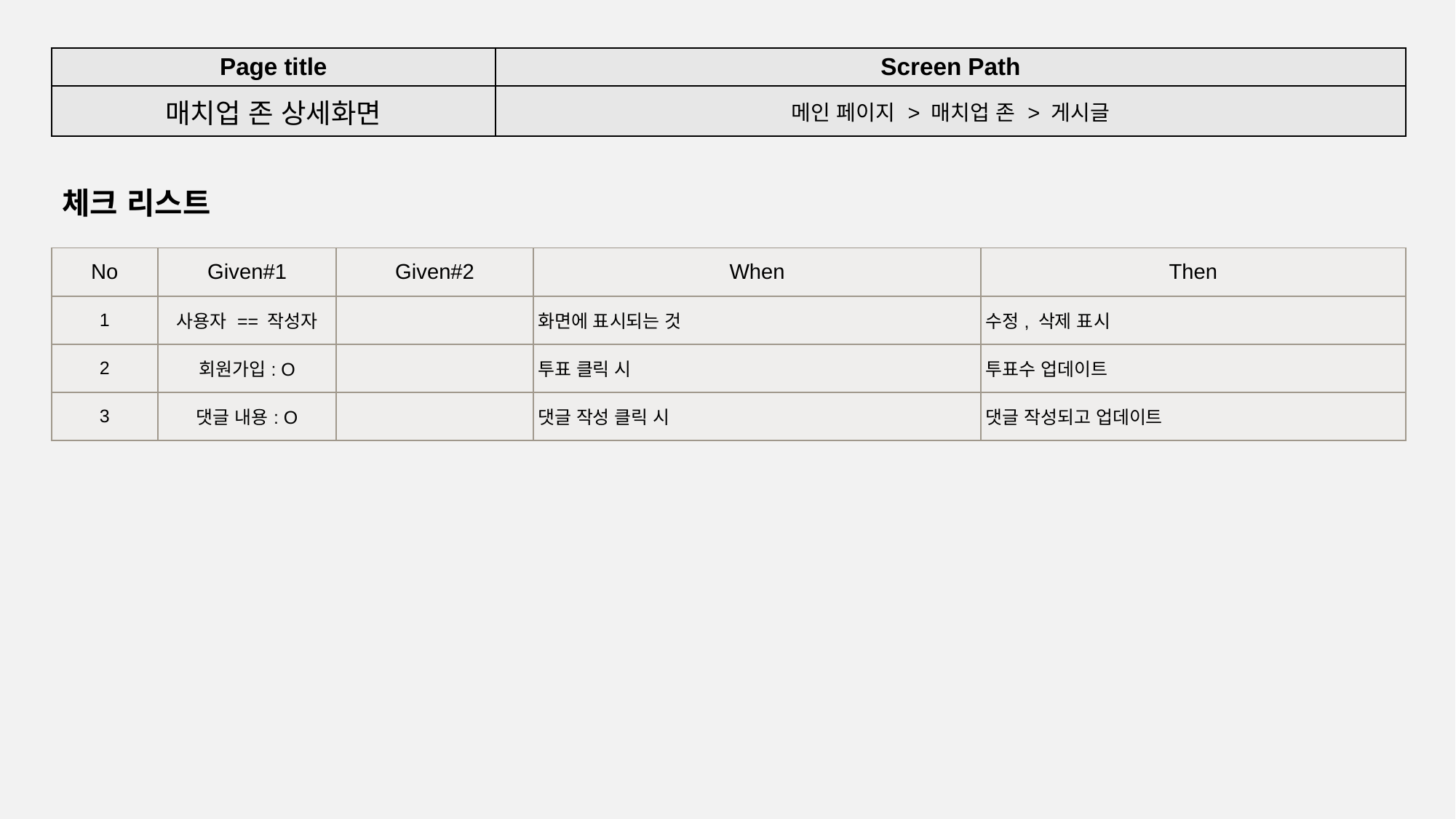

| Page title | Screen Path |
| --- | --- |
| 매치업 존 상세화면 | 메인 페이지 > 매치업 존 > 게시글 |
체크 리스트
| No | Given#1 | Given#2 | When | Then |
| --- | --- | --- | --- | --- |
| 1 | 사용자 == 작성자 |  | 화면에 표시되는 것 | 수정, 삭제 표시 |
| 2 | 회원가입: O |  | 투표 클릭 시 | 투표수 업데이트 |
| 3 | 댓글 내용: O |  | 댓글 작성 클릭 시 | 댓글 작성되고 업데이트 |